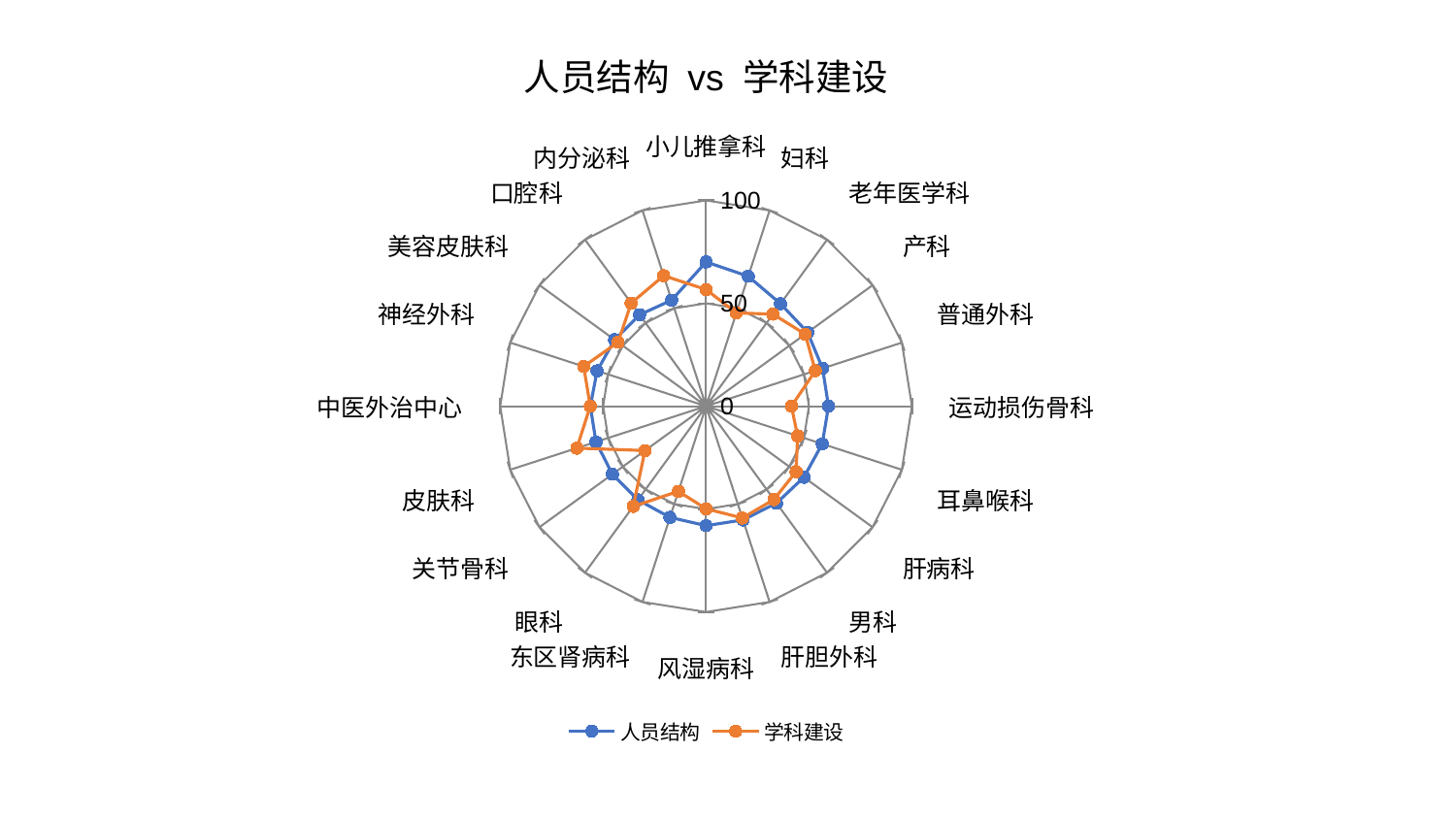

### Chart: 人员结构 vs 学科建设

| Category | 人员结构 | 学科建设 |
|---|---|---|
| 小儿推拿科 | 70.09382547852292 | 56.68469037365319 |
| 妇科 | 66.36809533125594 | 47.65585919421273 |
| 老年医学科 | 61.52919148316098 | 55.291338356841976 |
| 产科 | 61.0011517259956 | 59.563598877898336 |
| 普通外科 | 59.51865322494658 | 55.82915340741487 |
| 运动损伤骨科 | 59.46969193720183 | 41.48744088474169 |
| 耳鼻喉科 | 59.358563219059945 | 46.770373738422954 |
| 肝病科 | 58.7516754983615 | 54.085897153557305 |
| 男科 | 58.23200509304468 | 56.08460744883412 |
| 肝胆外科 | 58.107561941469896 | 57.12445465198611 |
| 风湿病科 | 58.049108330476095 | 49.8698484920471 |
| 东区肾病科 | 56.815719940612844 | 43.50975517036145 |
| 眼科 | 56.27355569450081 | 60.15846188799981 |
| 关节骨科 | 56.243590788471046 | 36.6740450961512 |
| 皮肤科 | 56.23188498147123 | 65.99063473102791 |
| 中医外治中心 | 56.21271483709702 | 56.23994878436128 |
| 神经外科 | 55.619857955974446 | 62.510774113774865 |
| 美容皮肤科 | 54.93336154043597 | 52.83115757000792 |
| 口腔科 | 54.91826675576095 | 61.9030798908942 |
| 内分泌科 | 54.15672023942964 | 66.66277882900286 |
11